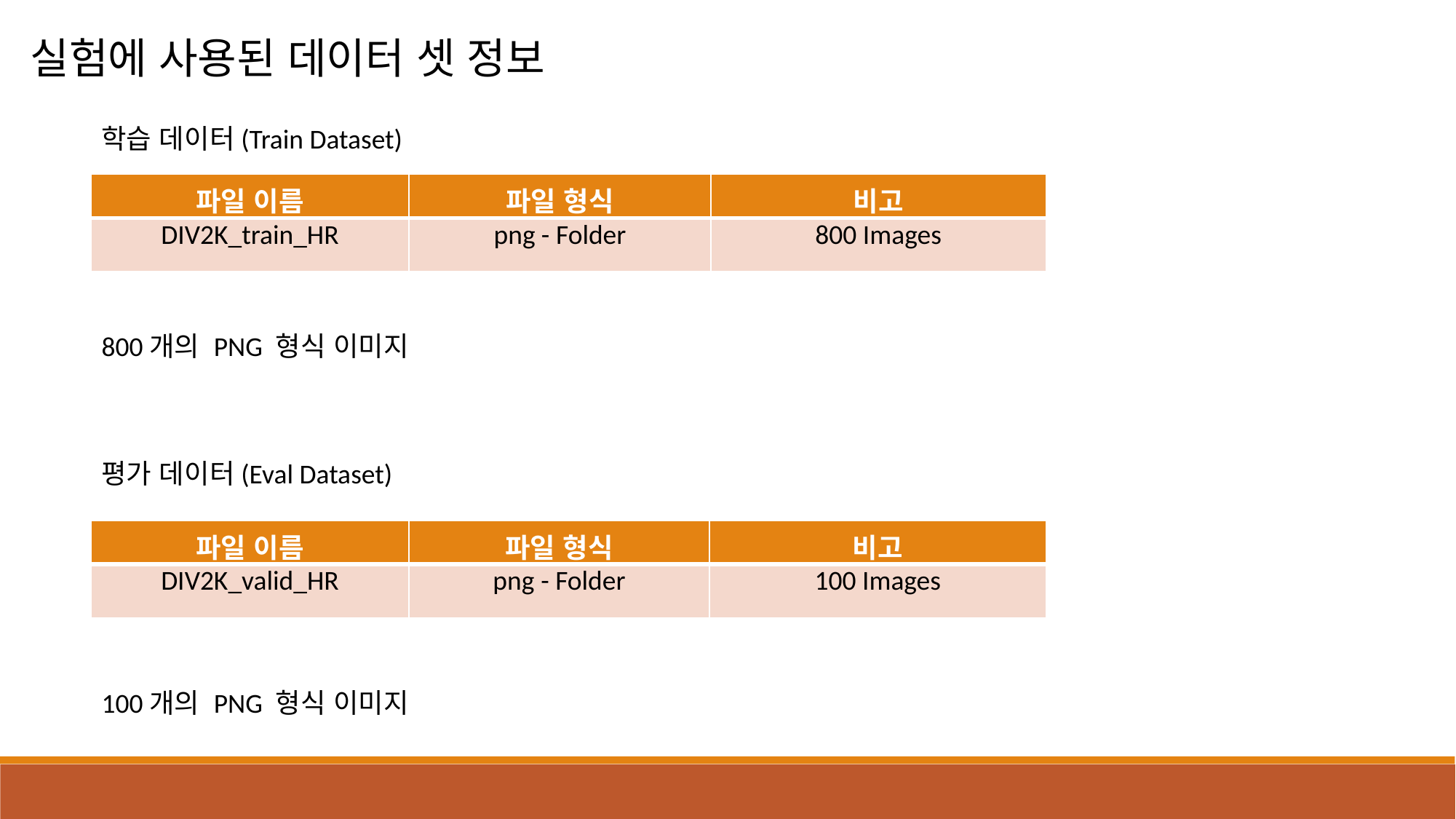

실험에 사용된 데이터 셋 정보
학습 데이터(Train Dataset)
| 파일 이름 | 파일 형식 | 비고 |
| --- | --- | --- |
| DIV2K\_train\_HR | png - Folder | 800 Images |
800개의 PNG 형식 이미지
평가 데이터(Eval Dataset)
| 파일 이름 | 파일 형식 | 비고 |
| --- | --- | --- |
| DIV2K\_valid\_HR | png - Folder | 100 Images |
100개의 PNG 형식 이미지